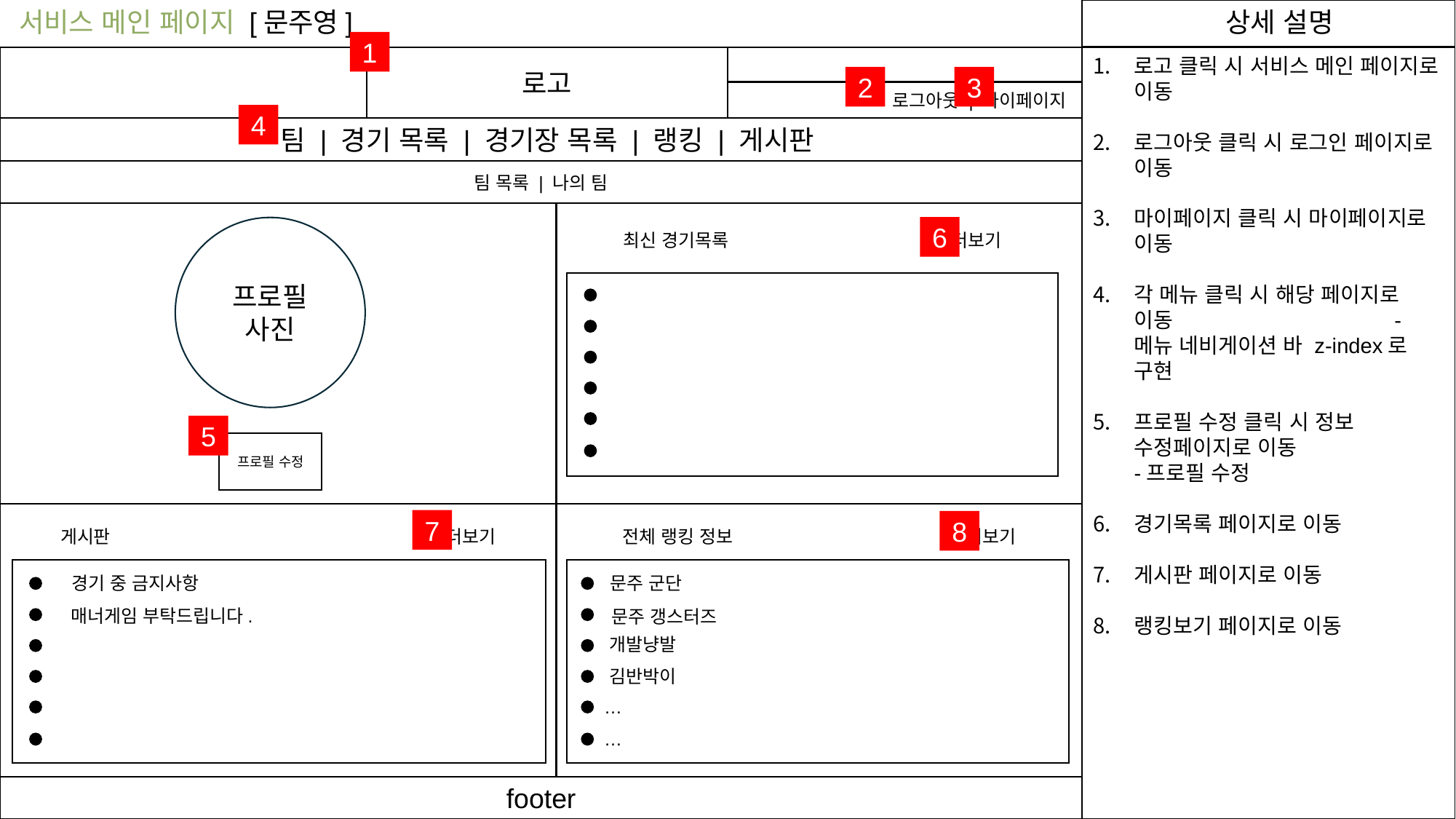

서비스 메인 페이지 [문주영]

상세 설명
1

로고

로고 클릭 시 서비스 메인 페이지로 이동

로그아웃 클릭 시 로그인 페이지로 이동

마이페이지 클릭 시 마이페이지로 이동

각 메뉴 클릭 시 해당 페이지로 이동                                    -메뉴 네비게이션 바 z-index로 구현

프로필 수정 클릭 시 정보 수정페이지로 이동                       -프로필 수정

경기목록 페이지로 이동

게시판 페이지로 이동

랭킹보기 페이지로 이동

2
3
로그아웃 | 마이페이지
4
 팀 | 경기 목록 | 경기장 목록 | 랭킹 | 게시판
팀 목록 | 나의 팀

6
프로필
사진
최신 경기목록                                       + 더보기

5
프로필 수정

7
8
게시판                                                             + 더보기
전체 랭킹 정보                                         + 더보기

경기 중 금지사항
문주 군단

매너게임 부탁드립니다.
문주 갱스터즈
개발냥발
김반박이
…
…
footer